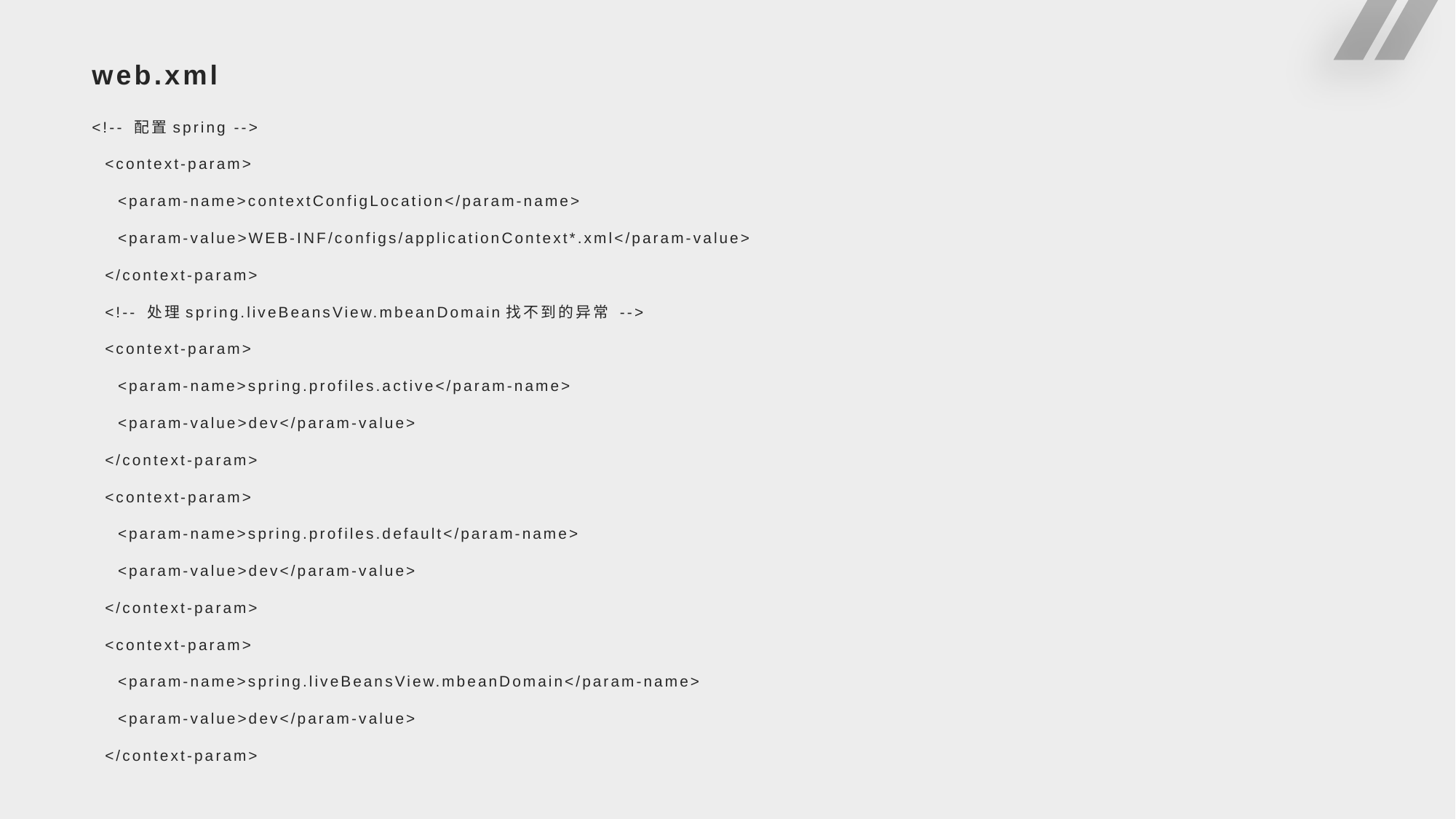

# web.xml
<!-- 配置spring -->
  <context-param>
    <param-name>contextConfigLocation</param-name>
    <param-value>WEB-INF/configs/applicationContext*.xml</param-value>
  </context-param>
  <!-- 处理spring.liveBeansView.mbeanDomain找不到的异常 -->
  <context-param>
    <param-name>spring.profiles.active</param-name>
    <param-value>dev</param-value>
  </context-param>
  <context-param>
    <param-name>spring.profiles.default</param-name>
    <param-value>dev</param-value>
  </context-param>
  <context-param>
    <param-name>spring.liveBeansView.mbeanDomain</param-name>
    <param-value>dev</param-value>
  </context-param>